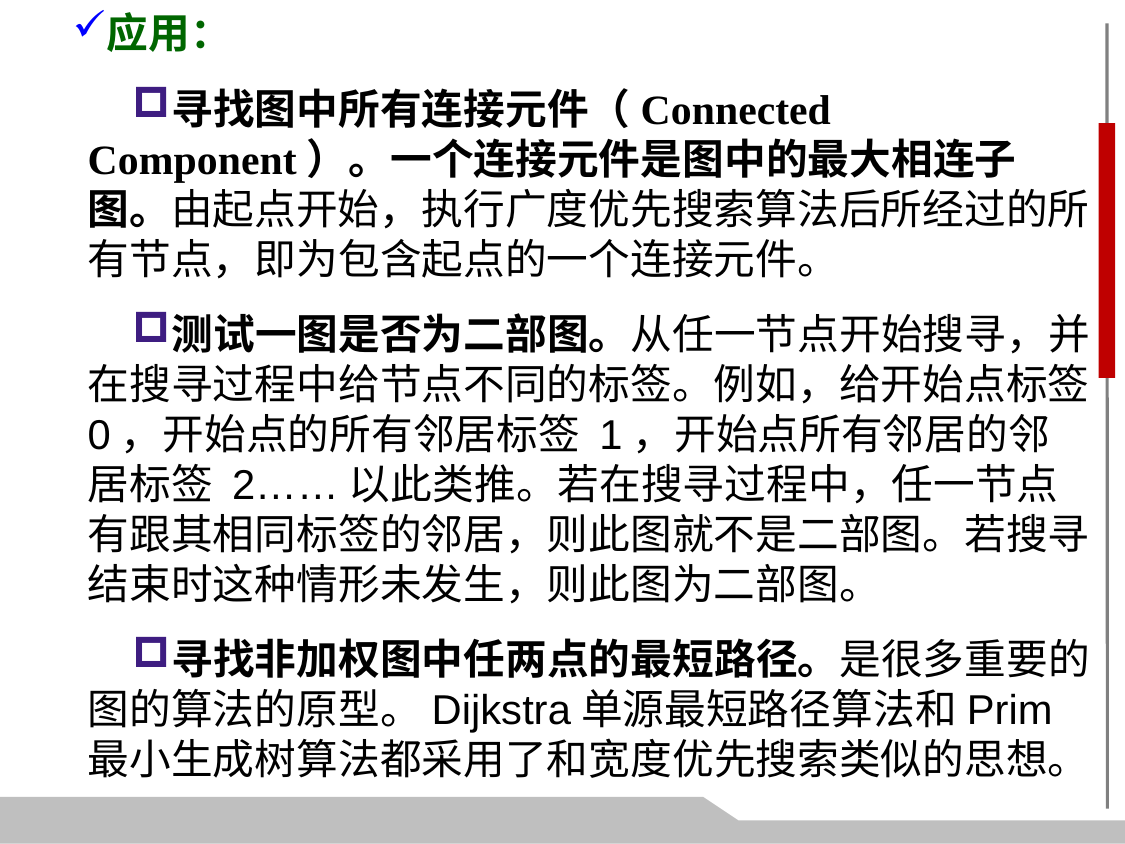

应用：
寻找图中所有连接元件（Connected Component）。一个连接元件是图中的最大相连子图。由起点开始，执行广度优先搜索算法后所经过的所有节点，即为包含起点的一个连接元件。
测试一图是否为二部图。从任一节点开始搜寻，并在搜寻过程中给节点不同的标签。例如，给开始点标签 0，开始点的所有邻居标签 1，开始点所有邻居的邻居标签 2……以此类推。若在搜寻过程中，任一节点有跟其相同标签的邻居，则此图就不是二部图。若搜寻结束时这种情形未发生，则此图为二部图。
寻找非加权图中任两点的最短路径。是很多重要的图的算法的原型。Dijkstra单源最短路径算法和Prim最小生成树算法都采用了和宽度优先搜索类似的思想。